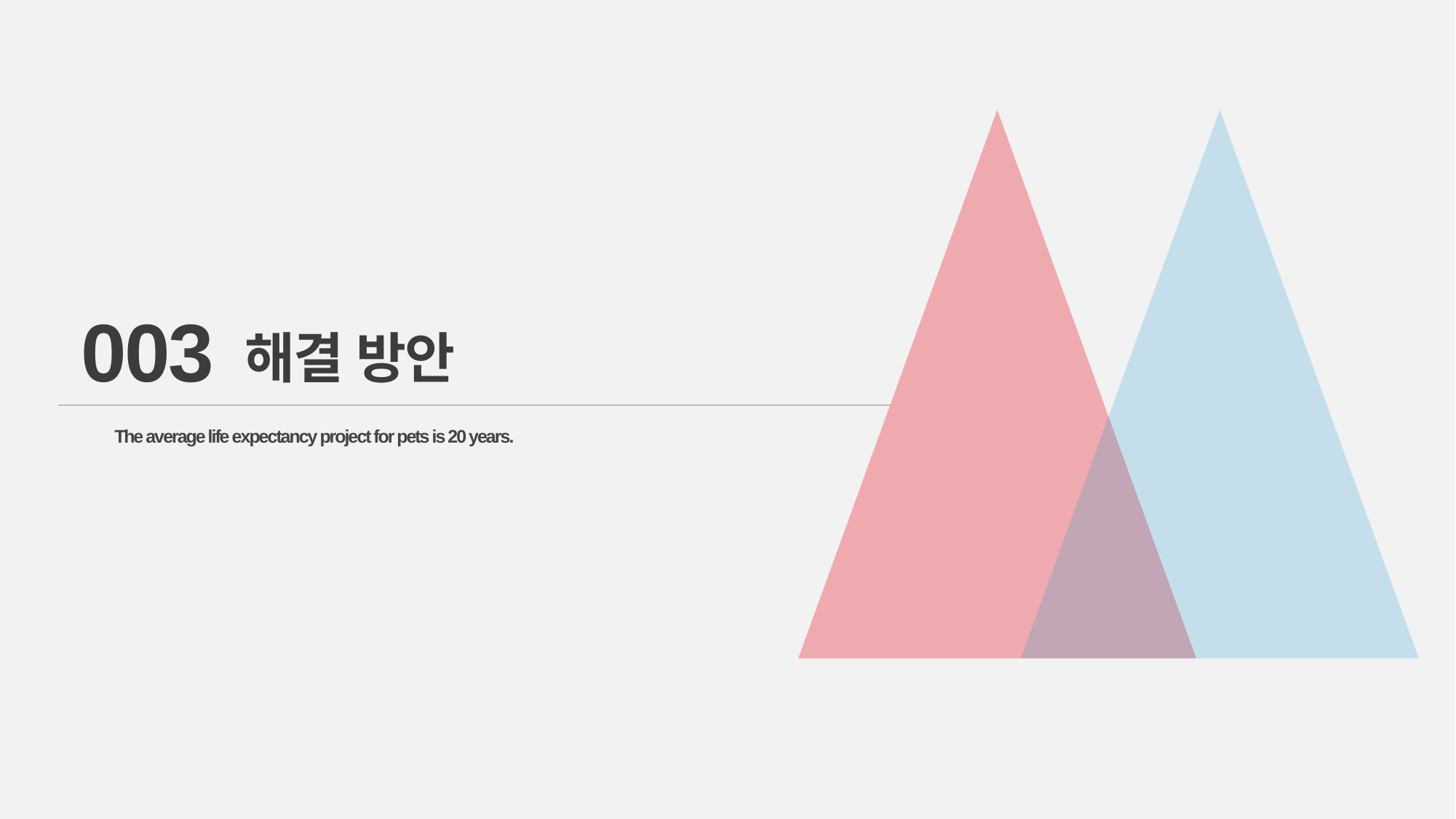

003
해결 방안
The average life expectancy project for pets is 20 years.